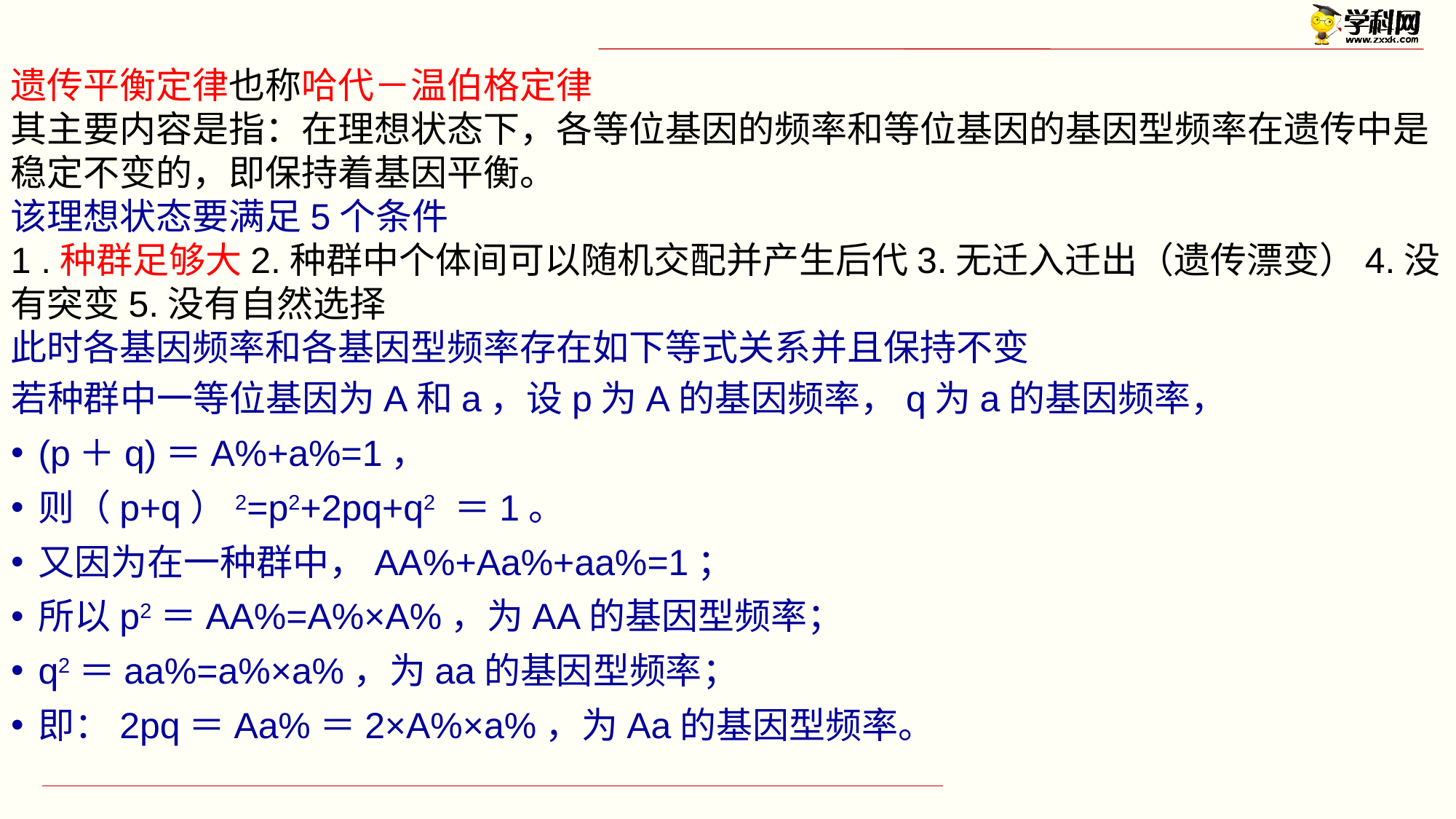

遗传平衡定律也称哈代－温伯格定律
其主要内容是指：在理想状态下，各等位基因的频率和等位基因的基因型频率在遗传中是稳定不变的，即保持着基因平衡。
该理想状态要满足5个条件
1 .种群足够大2.种群中个体间可以随机交配并产生后代3.无迁入迁出（遗传漂变）4.没有突变5.没有自然选择
此时各基因频率和各基因型频率存在如下等式关系并且保持不变
若种群中一等位基因为A和a，设p为A的基因频率，q为a的基因频率，
(p＋q)＝A%+a%=1，
则（p+q）2=p2+2pq+q2 ＝1。
又因为在一种群中，AA%+Aa%+aa%=1；
所以p2＝AA%=A%×A%，为AA的基因型频率；
q2＝aa%=a%×a%，为aa的基因型频率；
即：2pq＝Aa%＝2×A%×a%，为Aa的基因型频率。